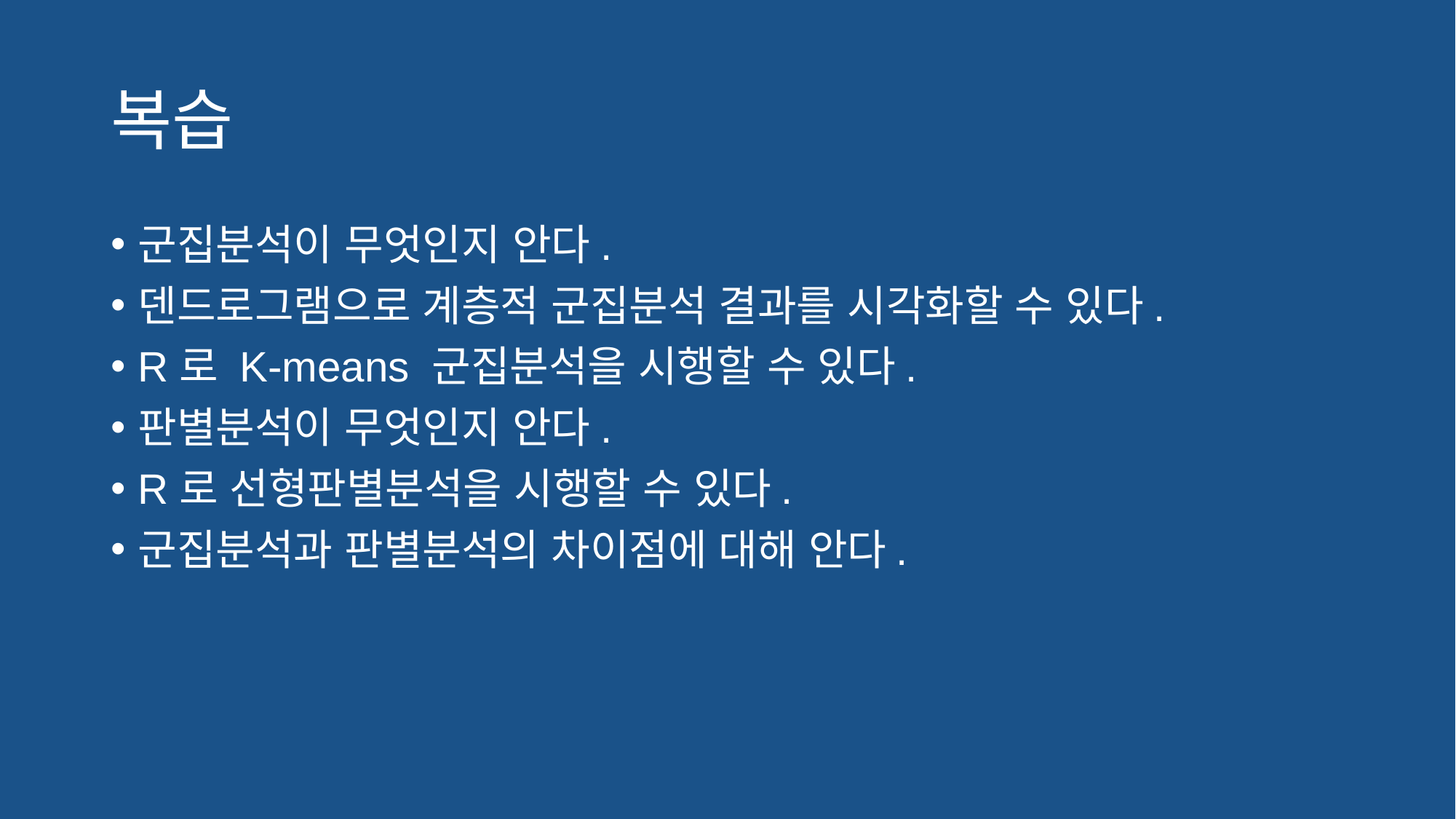

# 복습
군집분석이 무엇인지 안다.
덴드로그램으로 계층적 군집분석 결과를 시각화할 수 있다.
R로 K-means 군집분석을 시행할 수 있다.
판별분석이 무엇인지 안다.
R로 선형판별분석을 시행할 수 있다.
군집분석과 판별분석의 차이점에 대해 안다.